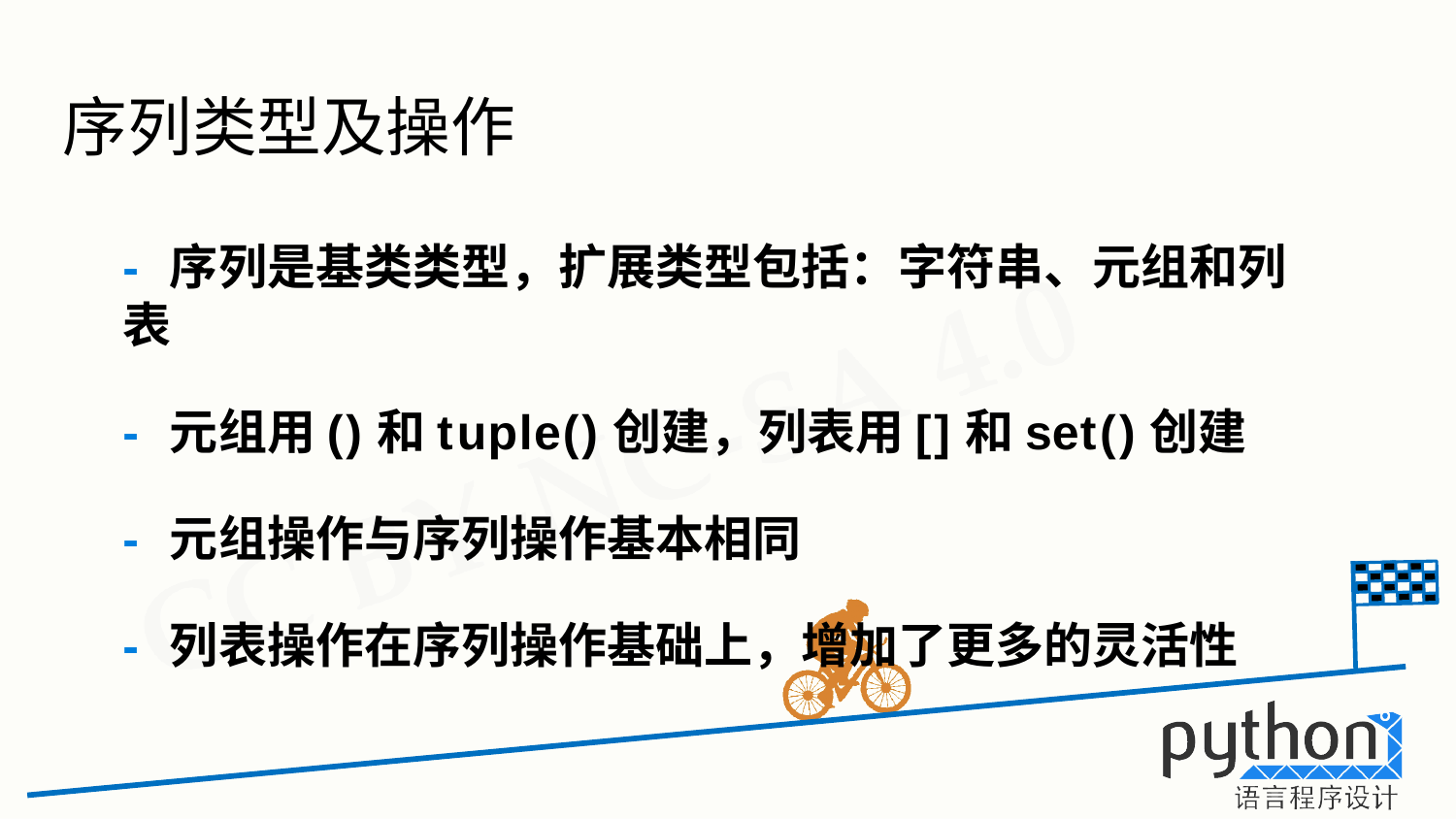

# 序列类型及操作
- 序列是基类类型，扩展类型包括：字符串、元组和列表

- 元组用()和tuple()创建，列表用[]和set()创建

- 元组操作与序列操作基本相同

- 列表操作在序列操作基础上，增加了更多的灵活性